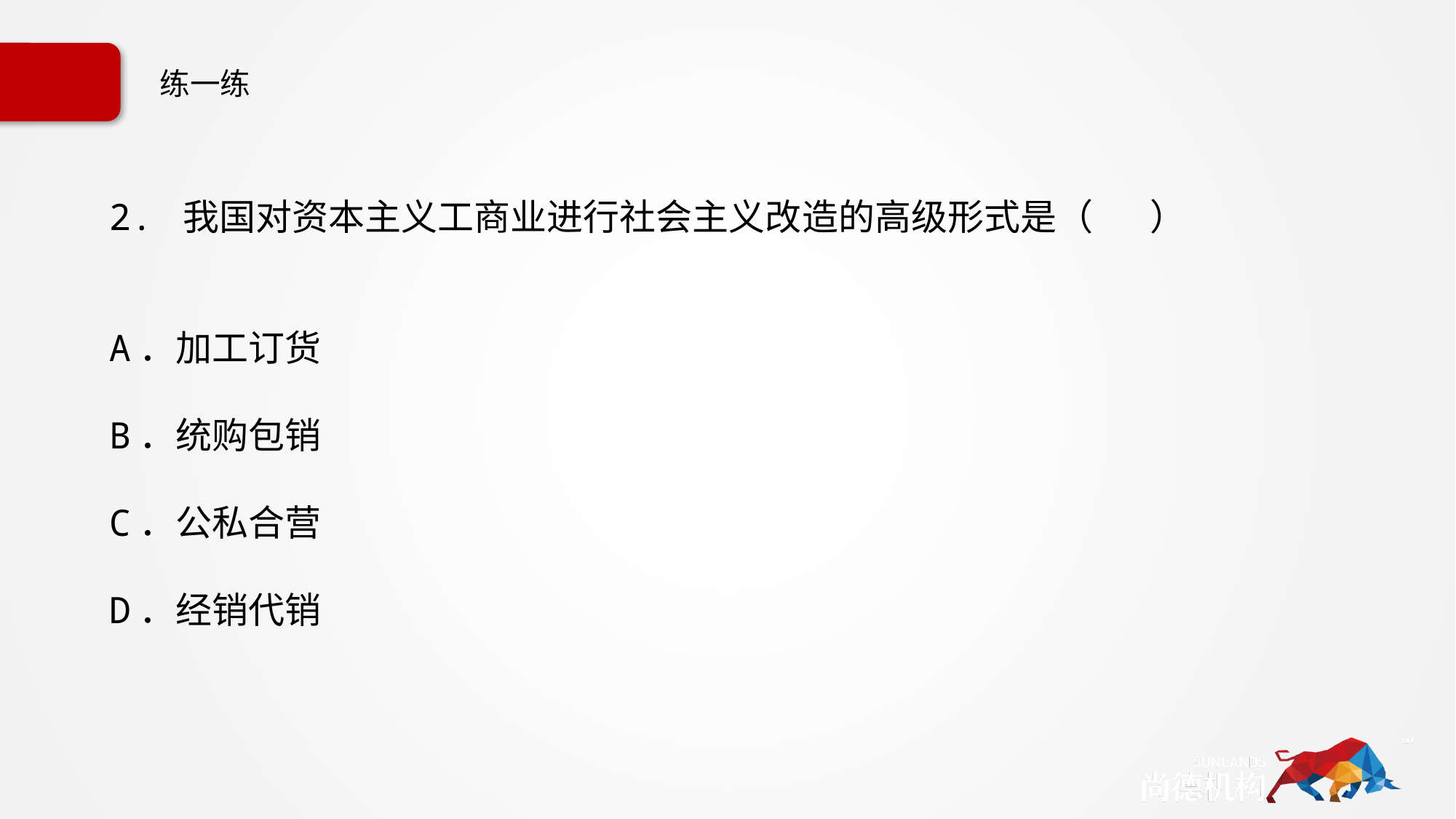

# 练一练
2. 我国对资本主义工商业进行社会主义改造的高级形式是（       ）

A．加工订货

B．统购包销

C．公私合营

D．经销代销